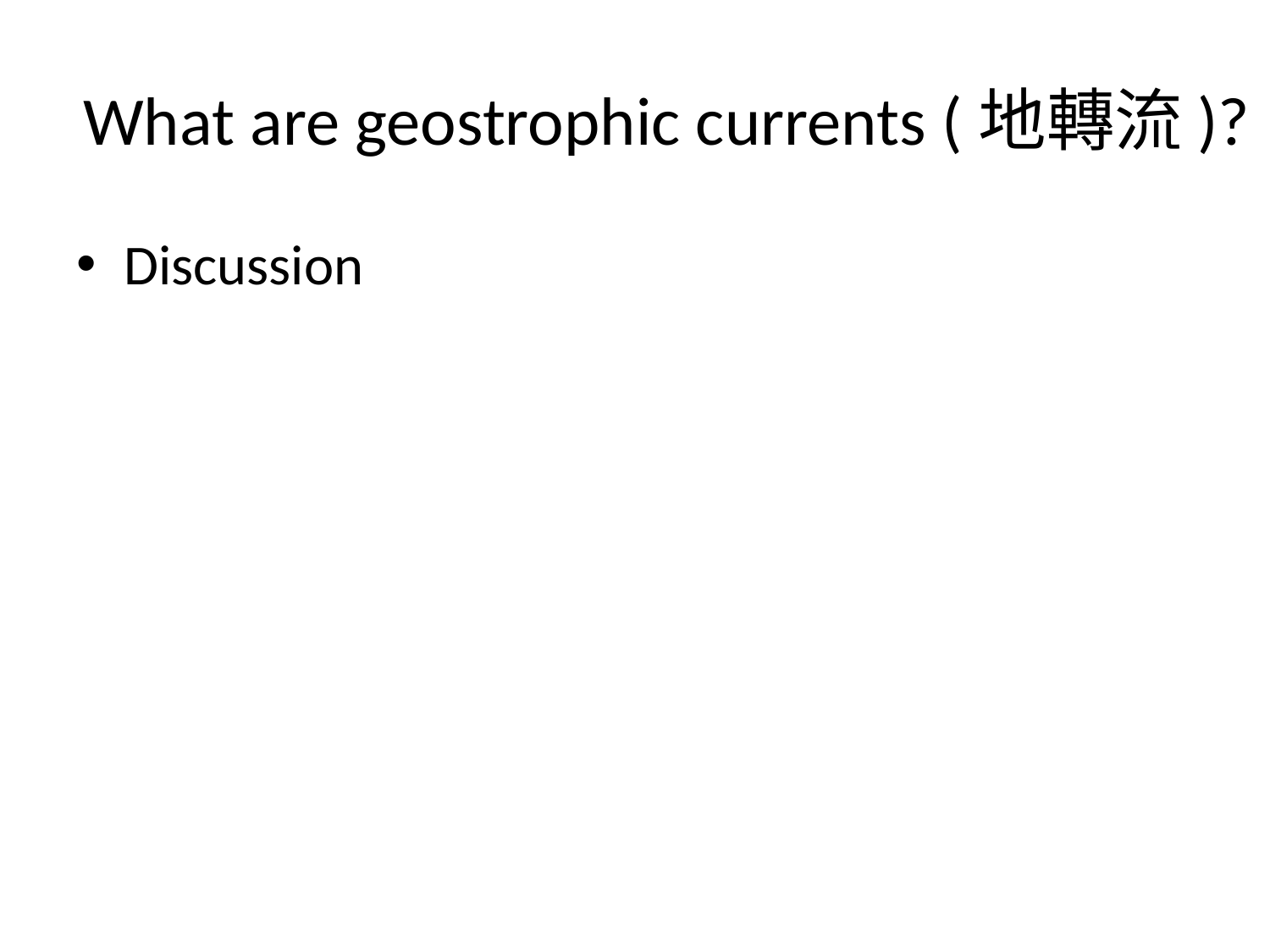

# What are geostrophic currents (地轉流)?
Discussion